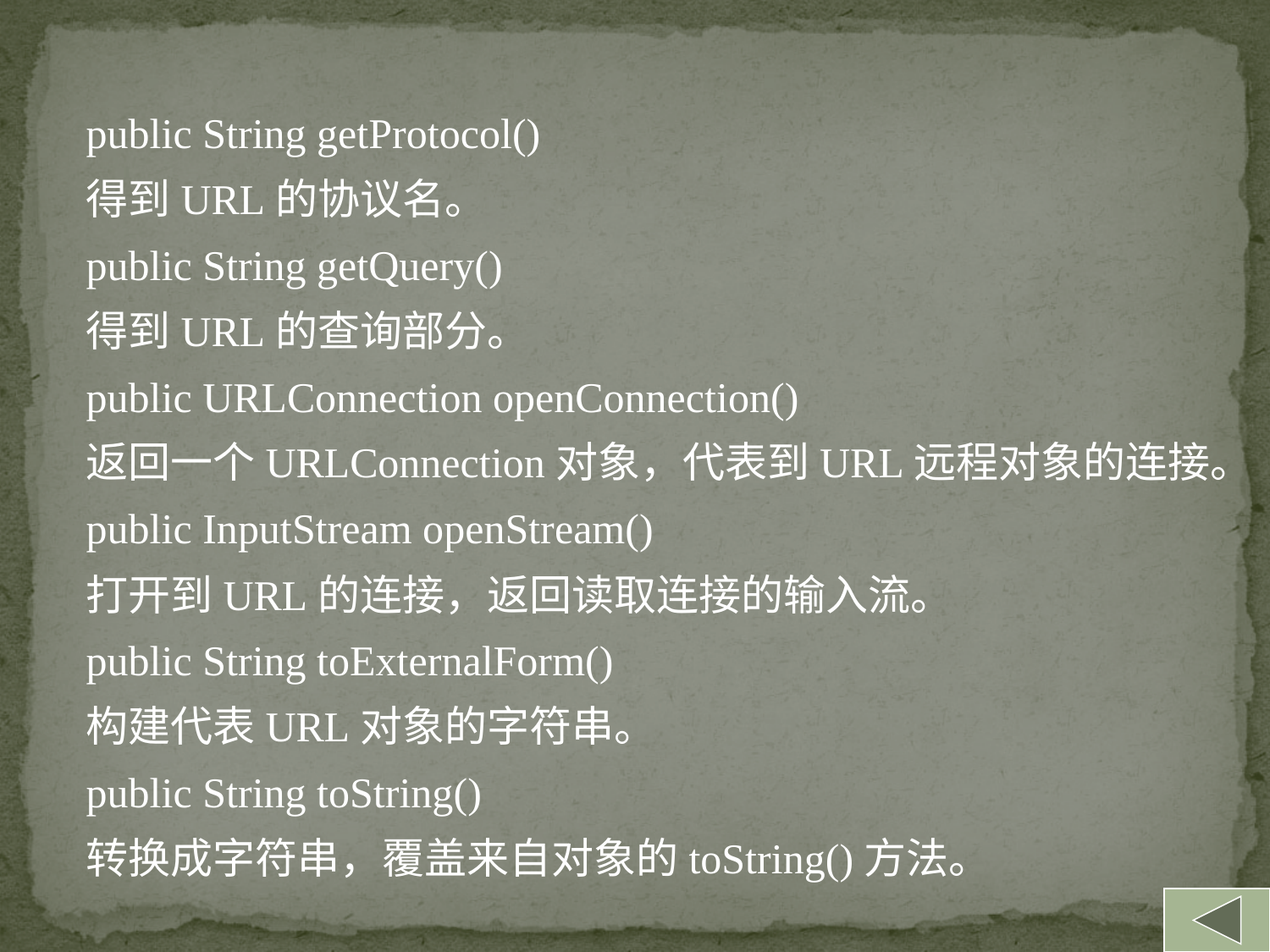

public String getProtocol()
得到URL的协议名。
public String getQuery()
得到URL的查询部分。
public URLConnection openConnection()
返回一个URLConnection对象，代表到URL远程对象的连接。
public InputStream openStream()
打开到URL的连接，返回读取连接的输入流。
public String toExternalForm()
构建代表URL对象的字符串。
public String toString()
转换成字符串，覆盖来自对象的toString()方法。